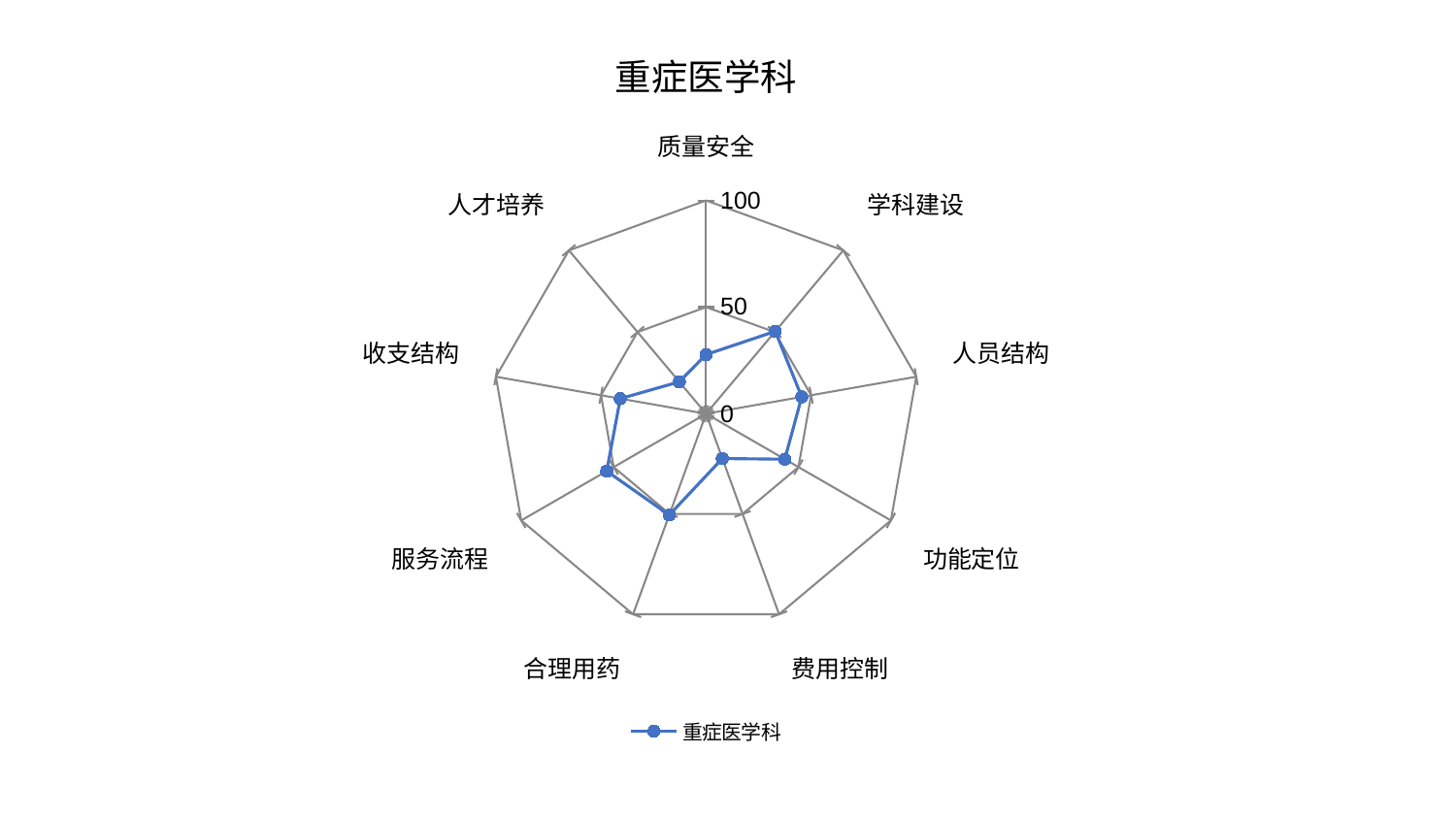

### Chart: 重症医学科

| Category | 重症医学科 |
|---|---|
| 质量安全 | 27.768803158754725 |
| 学科建设 | 50.46220259321945 |
| 人员结构 | 45.52412811170428 |
| 功能定位 | 42.60158496950489 |
| 费用控制 | 22.339578213751654 |
| 合理用药 | 50.502423929283346 |
| 服务流程 | 53.76180387122292 |
| 收支结构 | 40.82914945260718 |
| 人才培养 | 19.545787716319865 |
85